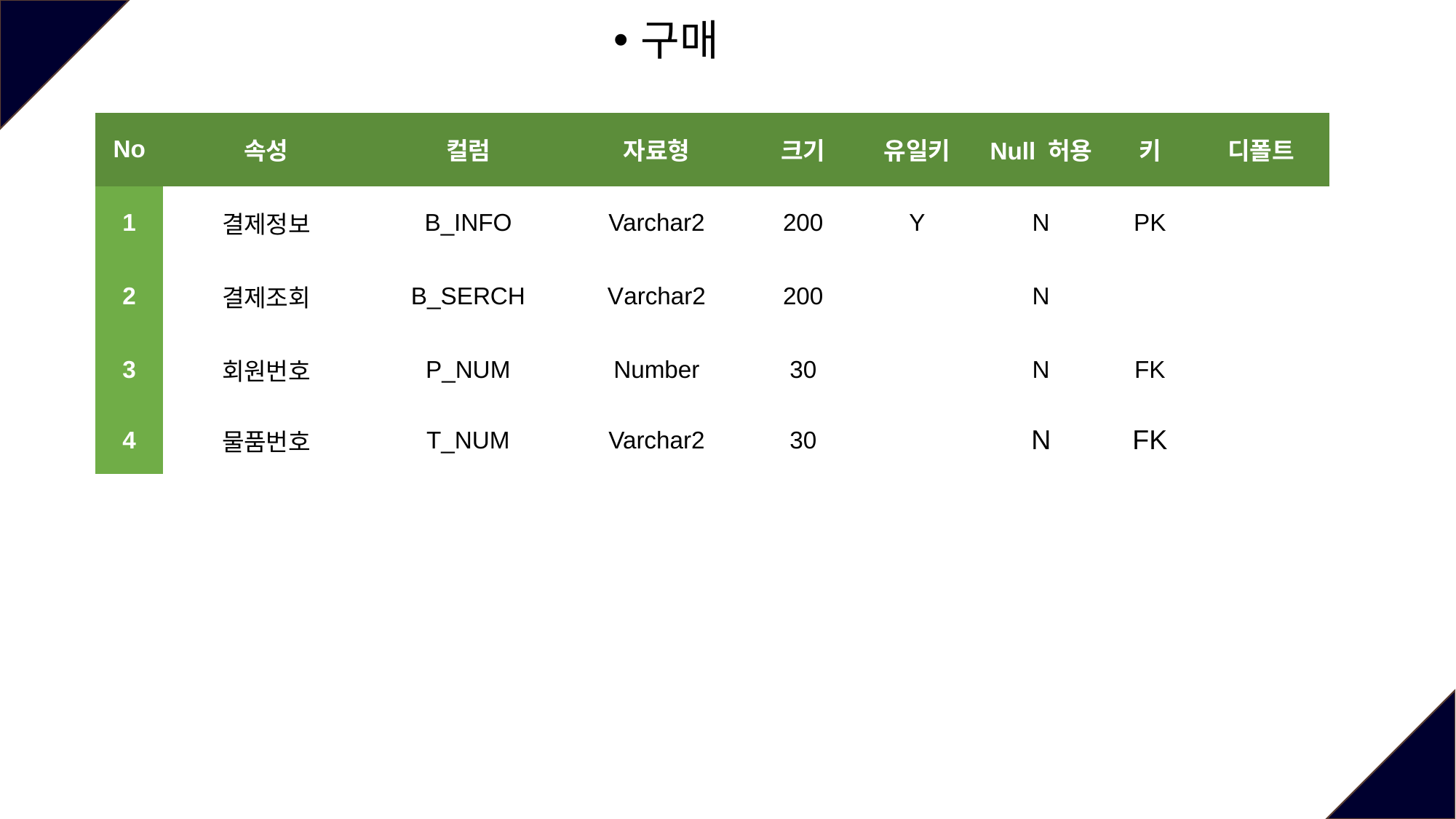

구매
| No | 속성 | 컬럼 | 자료형 | 크기 | 유일키 | Null 허용 | 키 | 디폴트 |
| --- | --- | --- | --- | --- | --- | --- | --- | --- |
| 1 | 결제정보 | B\_INFO | Varchar2 | 200 | Y | N | PK |  |
| 2 | 결제조회 | B\_SERCH | Varchar2 | 200 |  | N |  |  |
| 3 | 회원번호 | P\_NUM | Number | 30 |  | N | FK |  |
| 4 | 물품번호 | T\_NUM | Varchar2 | 30 |  | N | FK |  |